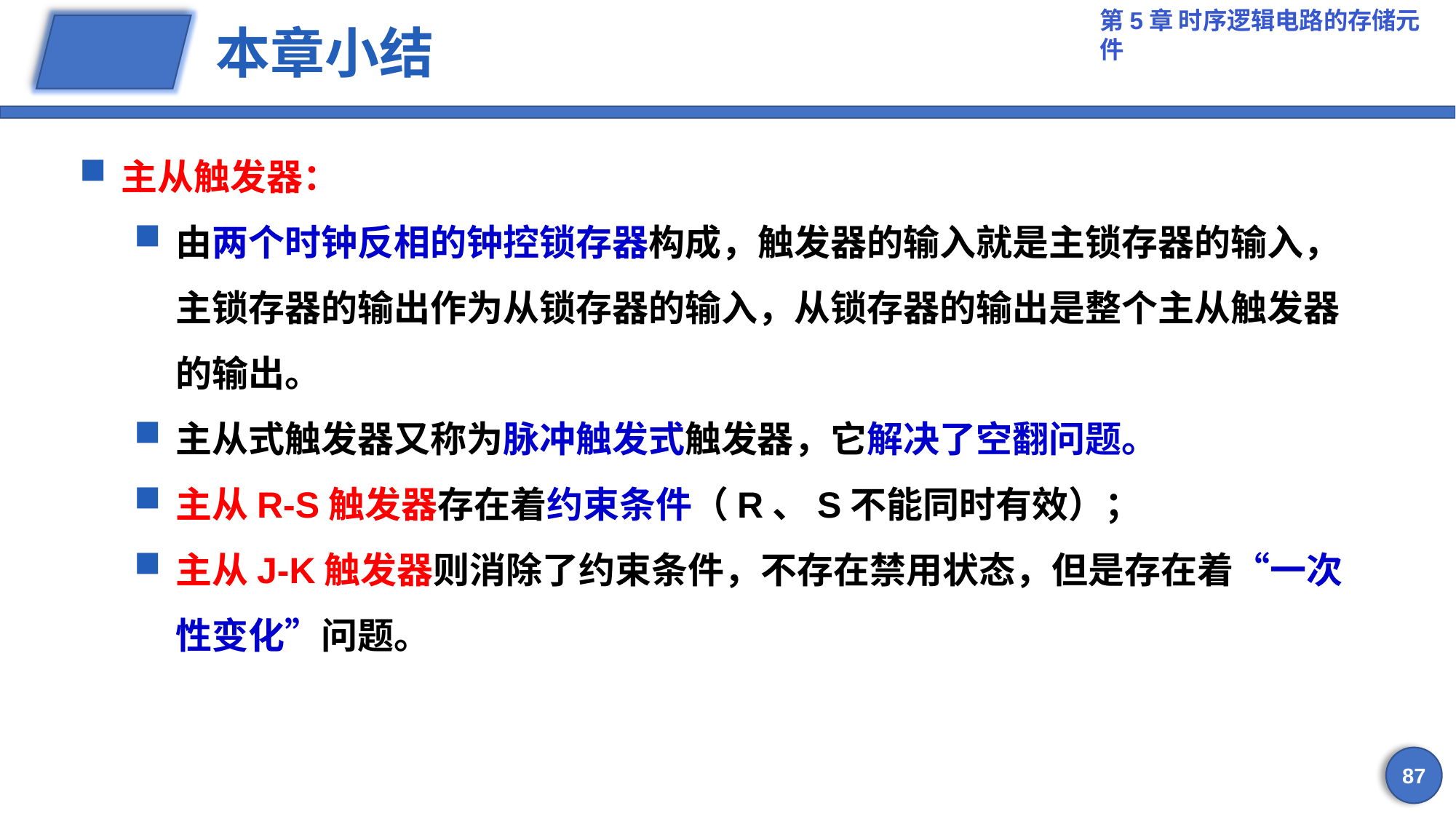

# 本章小结

主从触发器：
由两个时钟反相的钟控锁存器构成，触发器的输入就是主锁存器的输入，主锁存器的输出作为从锁存器的输入，从锁存器的输出是整个主从触发器的输出。
主从式触发器又称为脉冲触发式触发器，它解决了空翻问题。
主从R-S触发器存在着约束条件（R、S不能同时有效）；
主从J-K触发器则消除了约束条件，不存在禁用状态，但是存在着“一次性变化”问题。
87